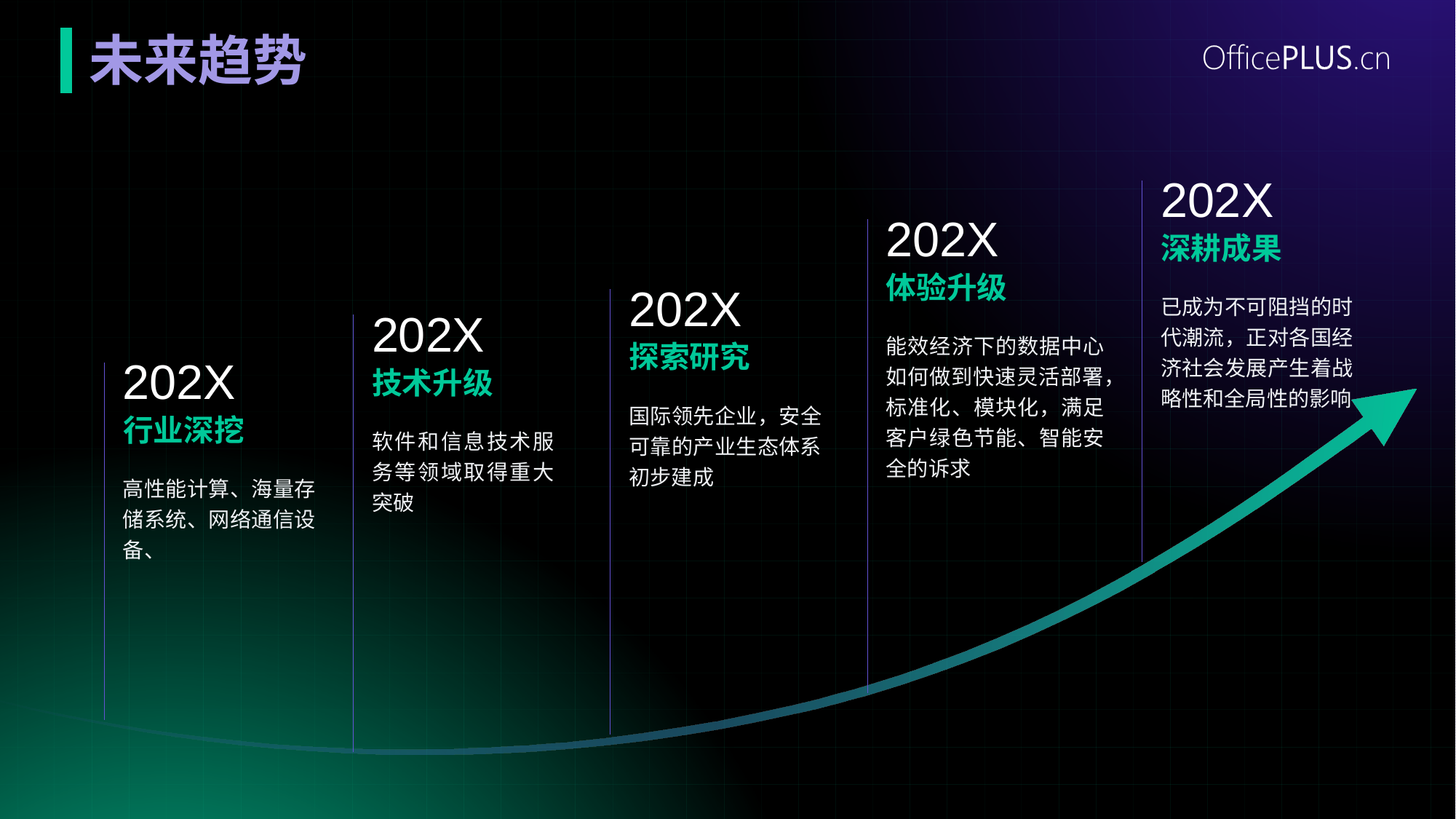

# 未来趋势
202X
202X
深耕成果
体验升级
202X
已成为不可阻挡的时代潮流，正对各国经济社会发展产生着战略性和全局性的影响
202X
能效经济下的数据中心如何做到快速灵活部署，标准化、模块化，满足客户绿色节能、智能安全的诉求

探索研究
202X
技术升级
国际领先企业，安全可靠的产业生态体系初步建成
行业深挖
软件和信息技术服务等领域取得重大突破
高性能计算、海量存储系统、网络通信设备、